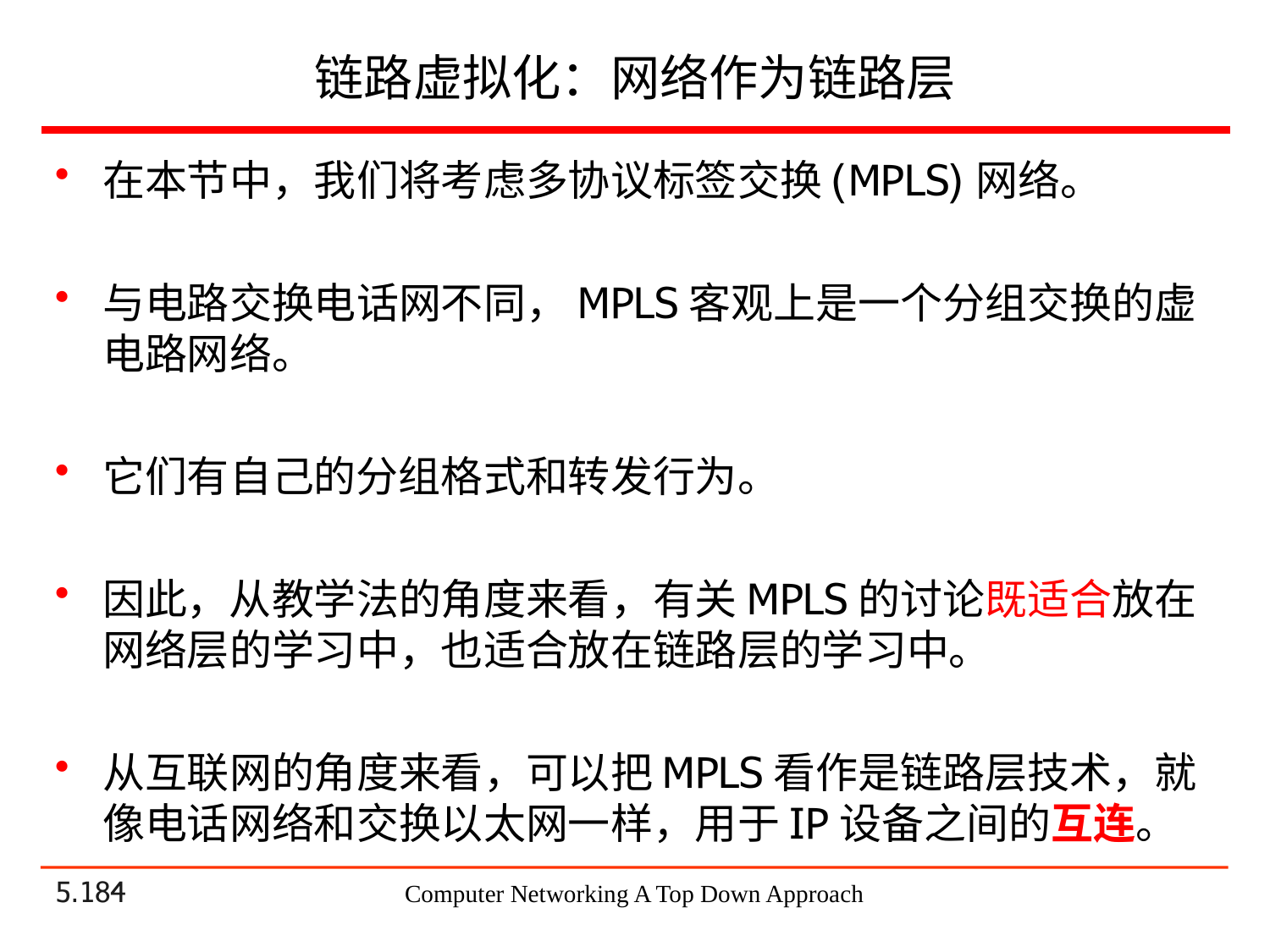

# 链路虚拟化：网络作为链路层
在本节中，我们将考虑多协议标签交换(MPLS)网络。

与电路交换电话网不同，MPLS客观上是一个分组交换的虚电路网络。

它们有自己的分组格式和转发行为。

因此，从教学法的角度来看，有关MPLS的讨论既适合放在网络层的学习中，也适合放在链路层的学习中。

从互联网的角度来看，可以把MPLS看作是链路层技术，就像电话网络和交换以太网一样，用于IP设备之间的互连。